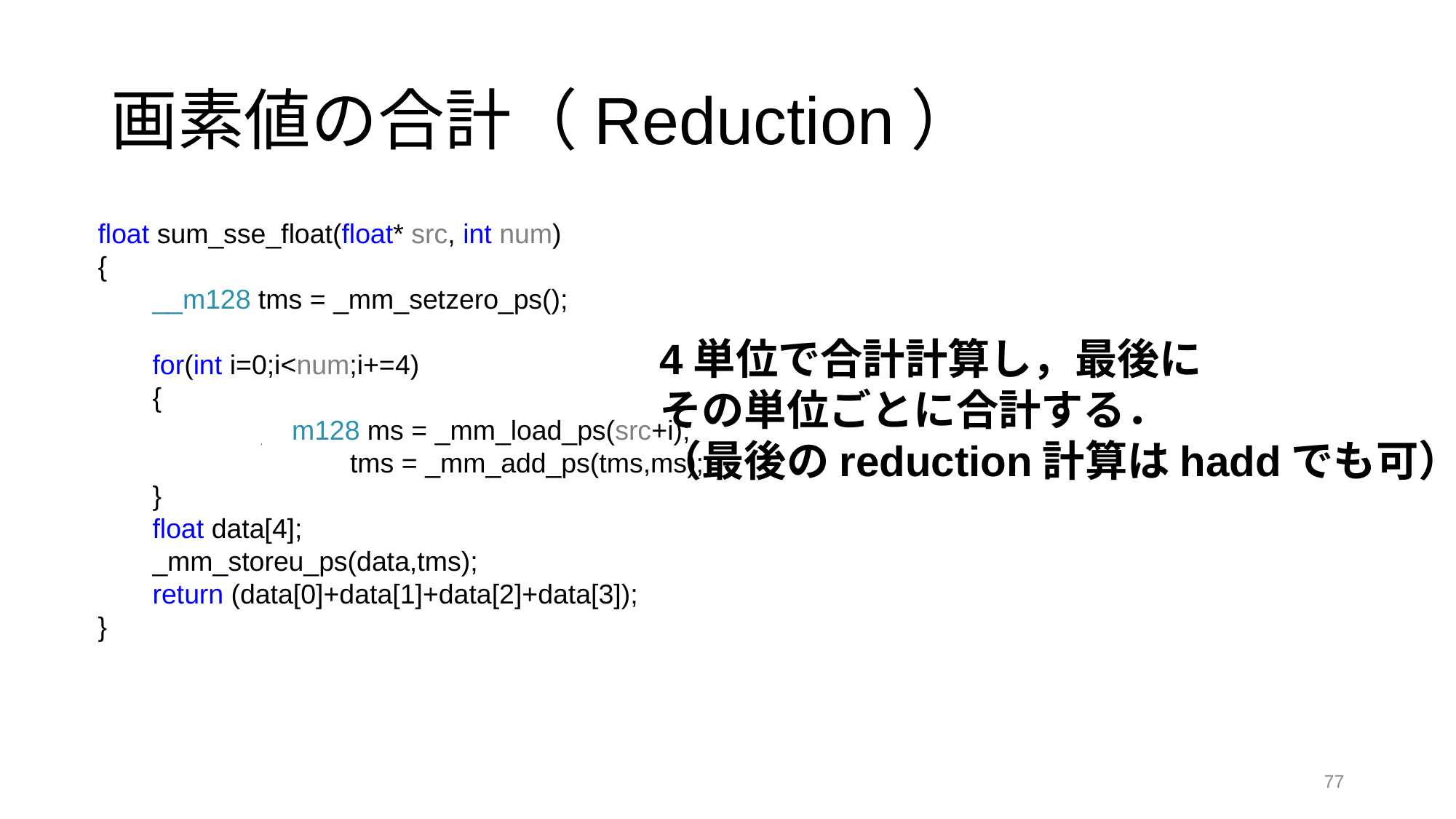

# 画素値の合計（Reduction）
float sum_sse_float(float* src, int num)
{
__m128 tms = _mm_setzero_ps();

for(int i=0;i<num;i+=4)
{
	__m128 ms = _mm_load_ps(src+i);
	　　　tms = _mm_add_ps(tms,ms);
}
float data[4];
_mm_storeu_ps(data,tms);
return (data[0]+data[1]+data[2]+data[3]);
}
4単位で合計計算し，最後に
その単位ごとに合計する．
（最後のreduction計算はhaddでも可）
77